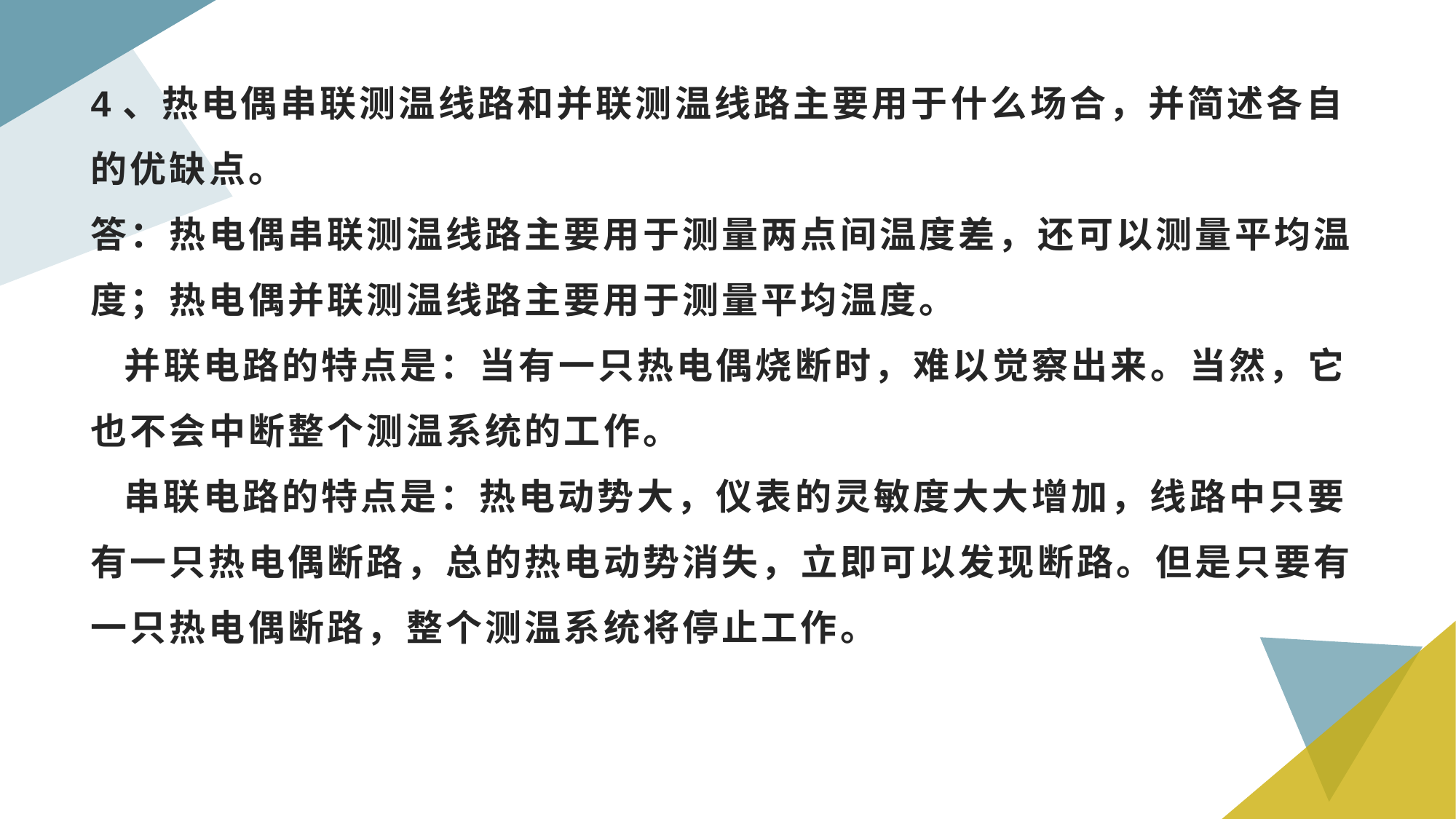

# 4、热电偶串联测温线路和并联测温线路主要用于什么场合，并简述各自的优缺点。 答：热电偶串联测温线路主要用于测量两点间温度差，还可以测量平均温度；热电偶并联测温线路主要用于测量平均温度。 并联电路的特点是：当有一只热电偶烧断时，难以觉察出来。当然，它也不会中断整个测温系统的工作。 串联电路的特点是：热电动势大，仪表的灵敏度大大增加，线路中只要有一只热电偶断路，总的热电动势消失，立即可以发现断路。但是只要有一只热电偶断路，整个测温系统将停止工作。